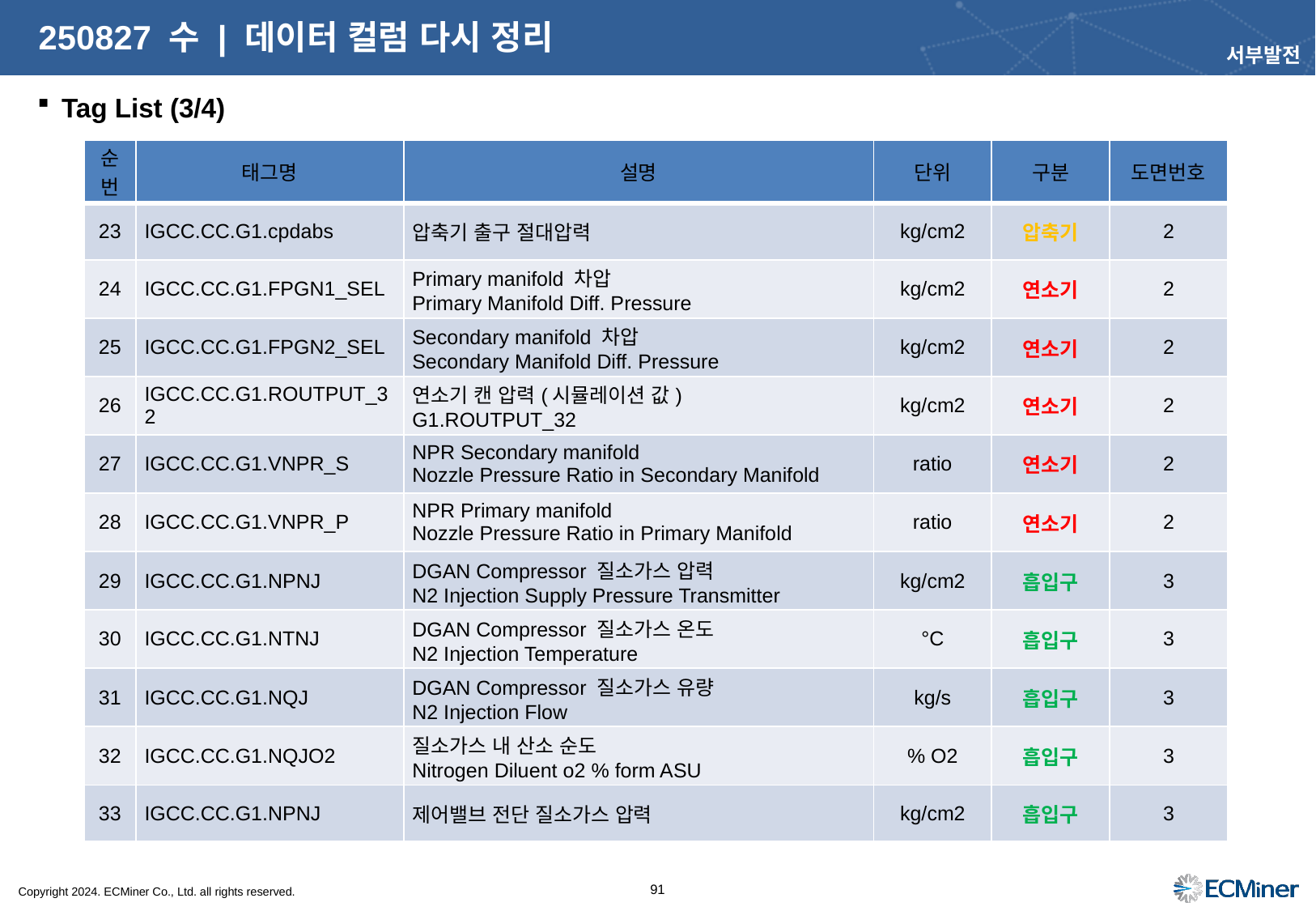

# 250827 수 | 데이터 컬럼 다시 정리
서부발전
Tag List (3/4)
| 순번 | 태그명 | 설명 | 단위 | 구분 | 도면번호 |
| --- | --- | --- | --- | --- | --- |
| 23 | IGCC.CC.G1.cpdabs | 압축기 출구 절대압력 | kg/cm2 | 압축기 | 2 |
| 24 | IGCC.CC.G1.FPGN1\_SEL | Primary manifold 차압 Primary Manifold Diff. Pressure | kg/cm2 | 연소기 | 2 |
| 25 | IGCC.CC.G1.FPGN2\_SEL | Secondary manifold 차압 Secondary Manifold Diff. Pressure | kg/cm2 | 연소기 | 2 |
| 26 | IGCC.CC.G1.ROUTPUT\_32 | 연소기 캔 압력(시뮬레이션 값) G1.ROUTPUT\_32 | kg/cm2 | 연소기 | 2 |
| 27 | IGCC.CC.G1.VNPR\_S | NPR Secondary manifold Nozzle Pressure Ratio in Secondary Manifold | ratio | 연소기 | 2 |
| 28 | IGCC.CC.G1.VNPR\_P | NPR Primary manifold Nozzle Pressure Ratio in Primary Manifold | ratio | 연소기 | 2 |
| 29 | IGCC.CC.G1.NPNJ | DGAN Compressor 질소가스 압력 N2 Injection Supply Pressure Transmitter | kg/cm2 | 흡입구 | 3 |
| 30 | IGCC.CC.G1.NTNJ | DGAN Compressor 질소가스 온도 N2 Injection Temperature | °C | 흡입구 | 3 |
| 31 | IGCC.CC.G1.NQJ | DGAN Compressor 질소가스 유량 N2 Injection Flow | kg/s | 흡입구 | 3 |
| 32 | IGCC.CC.G1.NQJO2 | 질소가스 내 산소 순도 Nitrogen Diluent o2 % form ASU | % O2 | 흡입구 | 3 |
| 33 | IGCC.CC.G1.NPNJ | 제어밸브 전단 질소가스 압력 | kg/cm2 | 흡입구 | 3 |